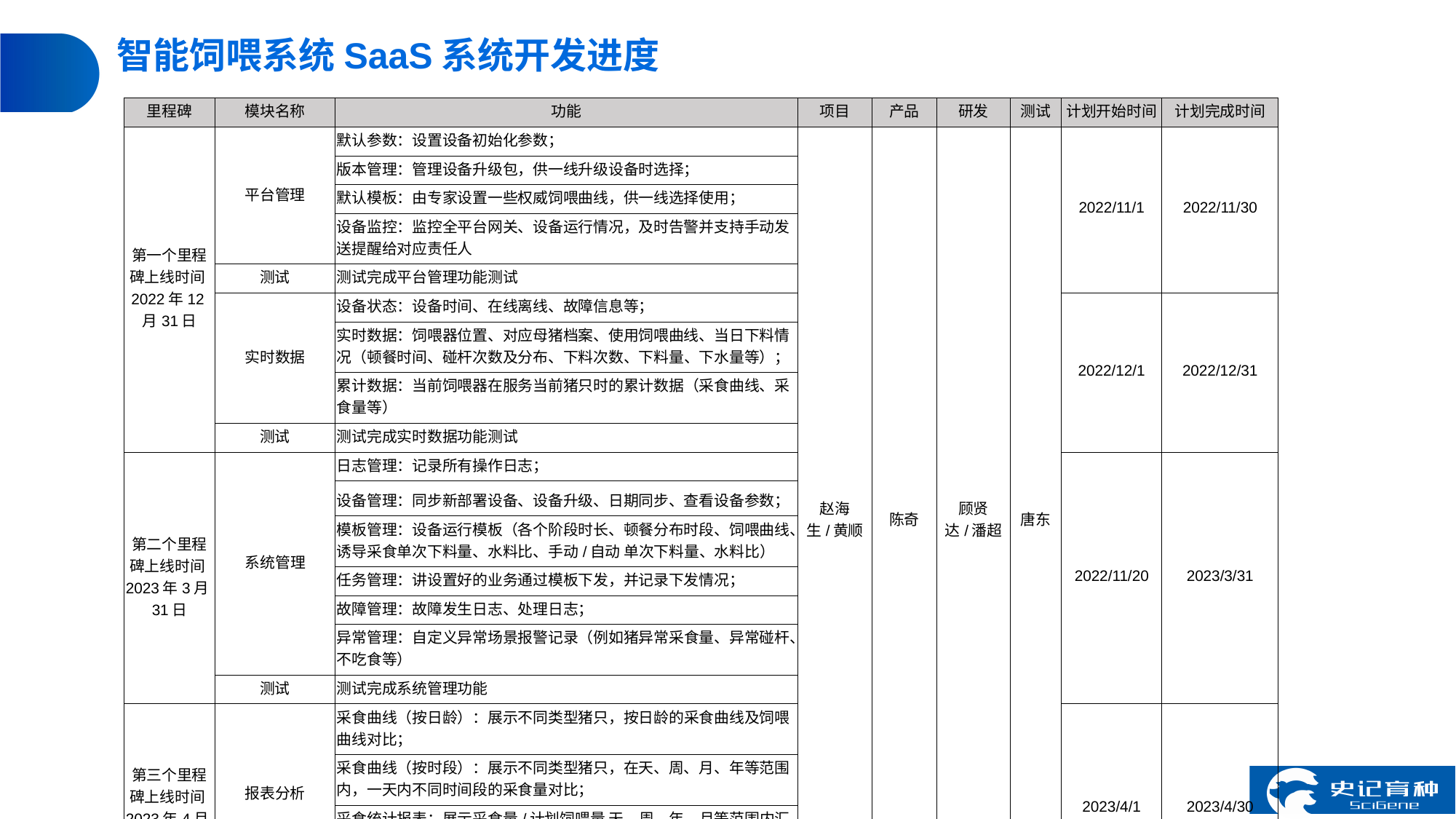

# 智能饲喂系统SaaS系统开发进度
| 里程碑 | 模块名称 | 功能 | 项目 | 产品 | 研发 | 测试 | 计划开始时间 | 计划完成时间 |
| --- | --- | --- | --- | --- | --- | --- | --- | --- |
| 第一个里程碑上线时间2022年12月31日 | 平台管理 | 默认参数：设置设备初始化参数； | 赵海生/黄顺 | 陈奇 | 顾贤达/潘超 | 唐东 | 2022/11/1 | 2022/11/30 |
|  |  | 版本管理：管理设备升级包，供一线升级设备时选择； |  |  |  |  |  |  |
|  |  | 默认模板：由专家设置一些权威饲喂曲线，供一线选择使用； |  |  |  |  |  |  |
|  |  | 设备监控：监控全平台网关、设备运行情况，及时告警并支持手动发送提醒给对应责任人 |  |  |  |  |  |  |
|  | 测试 | 测试完成平台管理功能测试 |  |  |  |  |  |  |
|  | 实时数据 | 设备状态：设备时间、在线离线、故障信息等； |  |  |  |  | 2022/12/1 | 2022/12/31 |
|  |  | 实时数据：饲喂器位置、对应母猪档案、使用饲喂曲线、当日下料情况（顿餐时间、碰杆次数及分布、下料次数、下料量、下水量等）； |  |  |  |  |  |  |
|  |  | 累计数据：当前饲喂器在服务当前猪只时的累计数据（采食曲线、采食量等） |  |  |  |  |  |  |
|  | 测试 | 测试完成实时数据功能测试 |  |  |  |  |  |  |
| 第二个里程碑上线时间2023年3月31日 | 系统管理 | 日志管理：记录所有操作日志； |  |  |  |  | 2022/11/20 | 2023/3/31 |
|  |  | 设备管理：同步新部署设备、设备升级、日期同步、查看设备参数； |  |  |  |  |  |  |
|  |  | 模板管理：设备运行模板（各个阶段时长、顿餐分布时段、饲喂曲线、诱导采食单次下料量、水料比、手动/自动 单次下料量、水料比） |  |  |  |  |  |  |
|  |  | 任务管理：讲设置好的业务通过模板下发，并记录下发情况； |  |  |  |  |  |  |
|  |  | 故障管理：故障发生日志、处理日志； |  |  |  |  |  |  |
|  |  | 异常管理：自定义异常场景报警记录（例如猪异常采食量、异常碰杆、不吃食等） |  |  |  |  |  |  |
|  | 测试 | 测试完成系统管理功能 |  |  |  |  |  |  |
| 第三个里程碑上线时间2023年4月30日 | 报表分析 | 采食曲线（按日龄）：展示不同类型猪只，按日龄的采食曲线及饲喂曲线对比； |  |  |  |  | 2023/4/1 | 2023/4/30 |
|  |  | 采食曲线（按时段）：展示不同类型猪只，在天、周、月、年等范围内，一天内不同时间段的采食量对比； |  |  |  |  |  |  |
|  |  | 采食统计报表：展示采食量/计划饲喂量 天、周、年、月等范围内汇总对比； |  |  |  |  |  |  |
|  |  | 饲料用量报表：展示不同维度下，各日期段内饲料消耗量 |  |  |  |  |  |  |
|  | 测试 | 测试完成报表分析功能测试 |  |  |  |  |  |  |